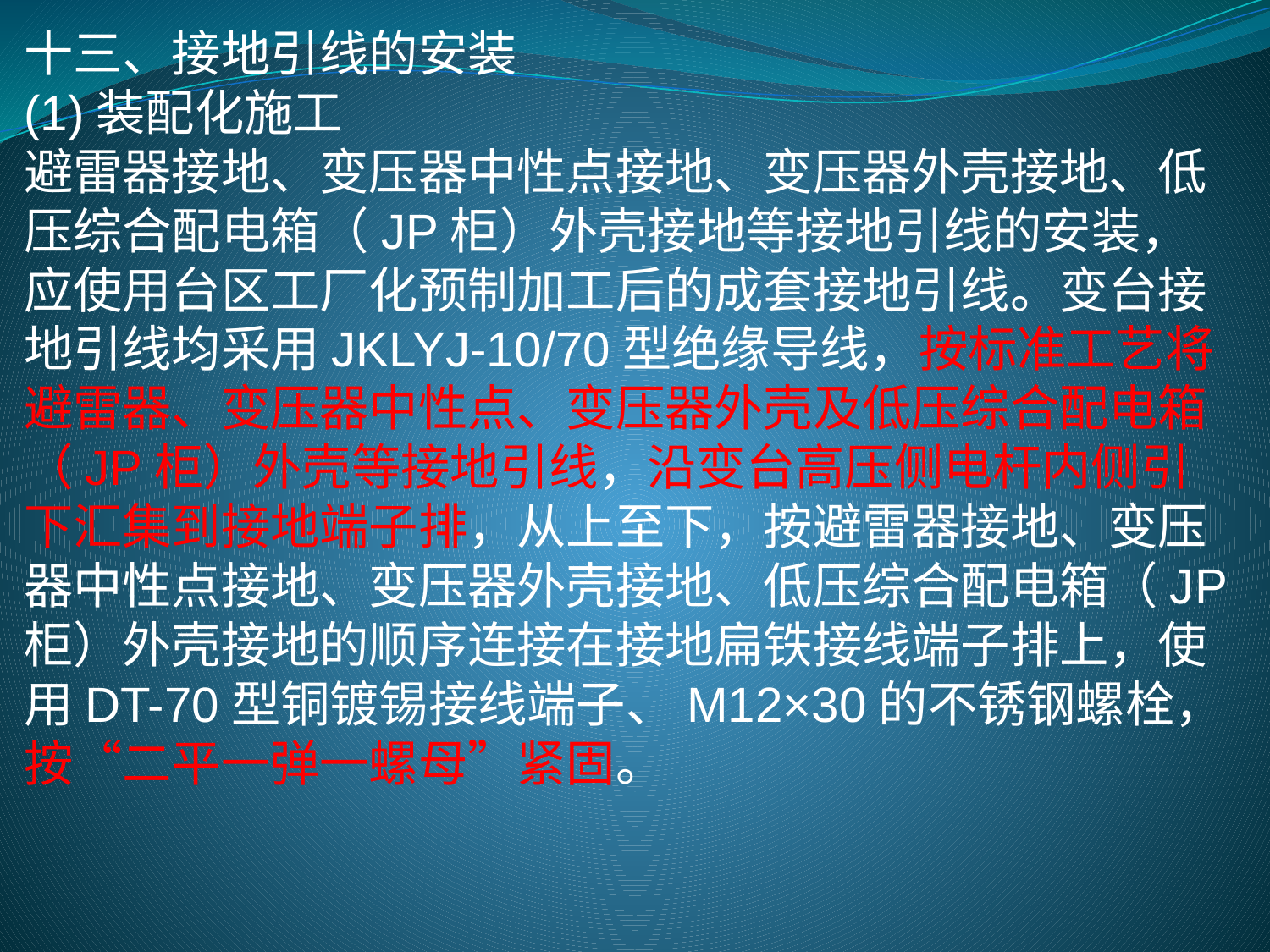

十三、接地引线的安装
(1)装配化施工
避雷器接地、变压器中性点接地、变压器外壳接地、低压综合配电箱（JP柜）外壳接地等接地引线的安装，应使用台区工厂化预制加工后的成套接地引线。变台接地引线均采用JKLYJ-10/70型绝缘导线，按标准工艺将避雷器、变压器中性点、变压器外壳及低压综合配电箱（JP柜）外壳等接地引线，沿变台高压侧电杆内侧引下汇集到接地端子排，从上至下，按避雷器接地、变压器中性点接地、变压器外壳接地、低压综合配电箱（JP柜）外壳接地的顺序连接在接地扁铁接线端子排上，使用DT-70型铜镀锡接线端子、M12×30的不锈钢螺栓，按“二平一弹一螺母”紧固。